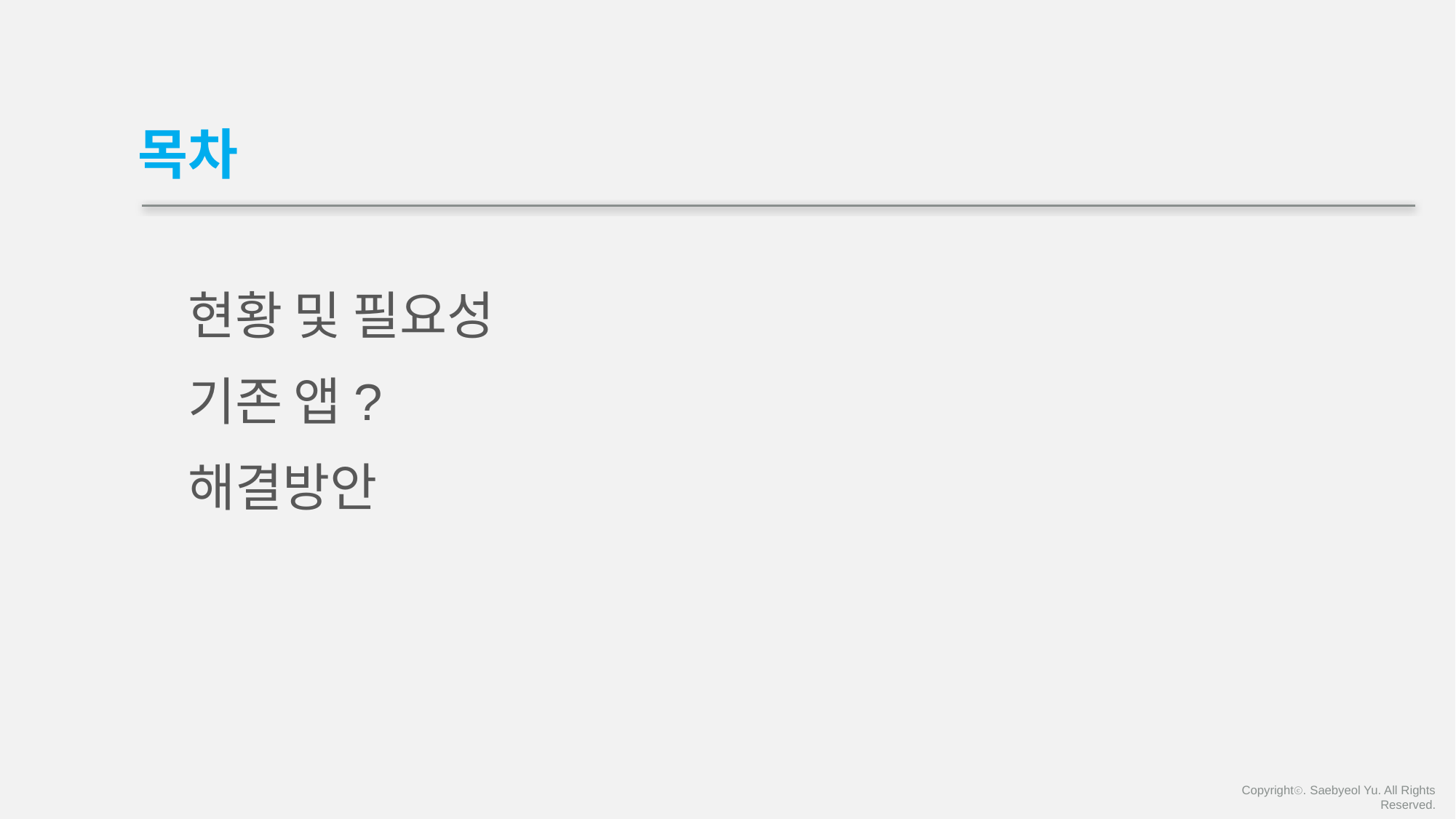

# 목차
현황 및 필요성
기존 앱?
해결방안